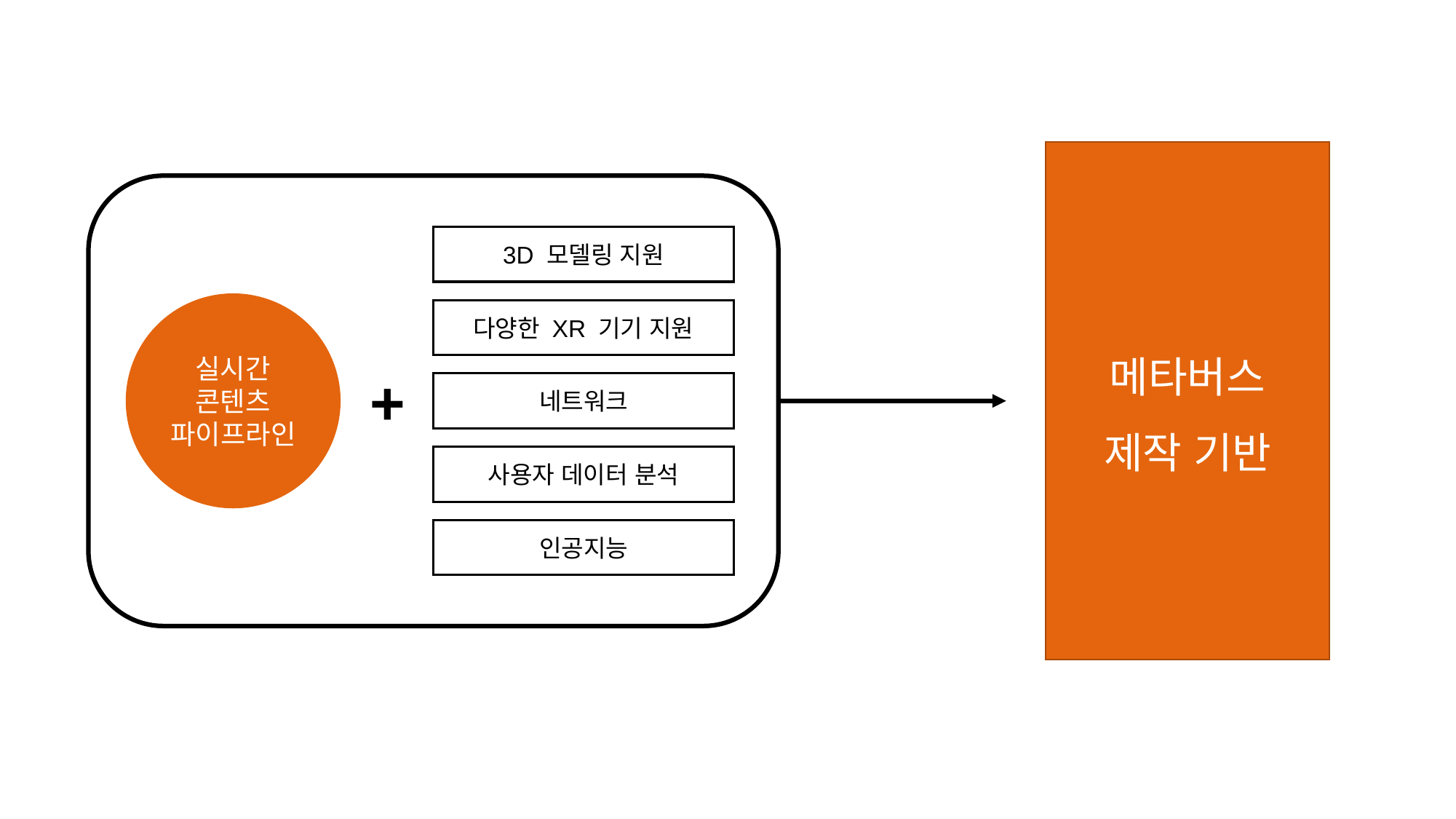

메타버스
제작 기반

3D 모델링 지원
실시간
콘텐츠
파이프라인
다양한 XR 기기 지원
+
네트워크
사용자 데이터 분석
인공지능